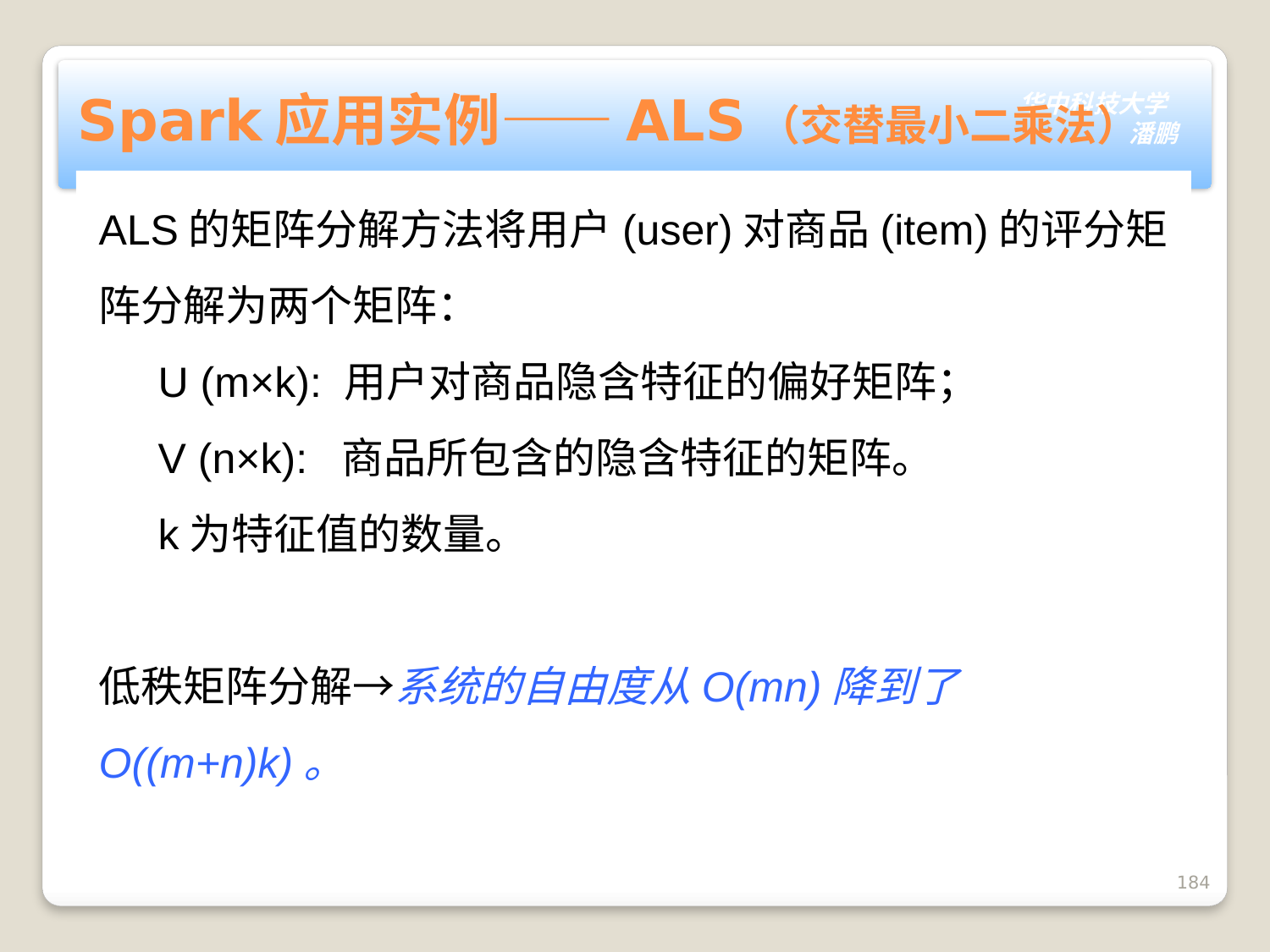

# Spark应用实例——ALS（交替最小二乘法）
ALS的矩阵分解方法将用户(user)对商品(item)的评分矩阵分解为两个矩阵：
     U (m×k): 用户对商品隐含特征的偏好矩阵；
     V (n×k):  商品所包含的隐含特征的矩阵。
     k为特征值的数量。

低秩矩阵分解→系统的自由度从O(mn)降到了O((m+n)k)。
184